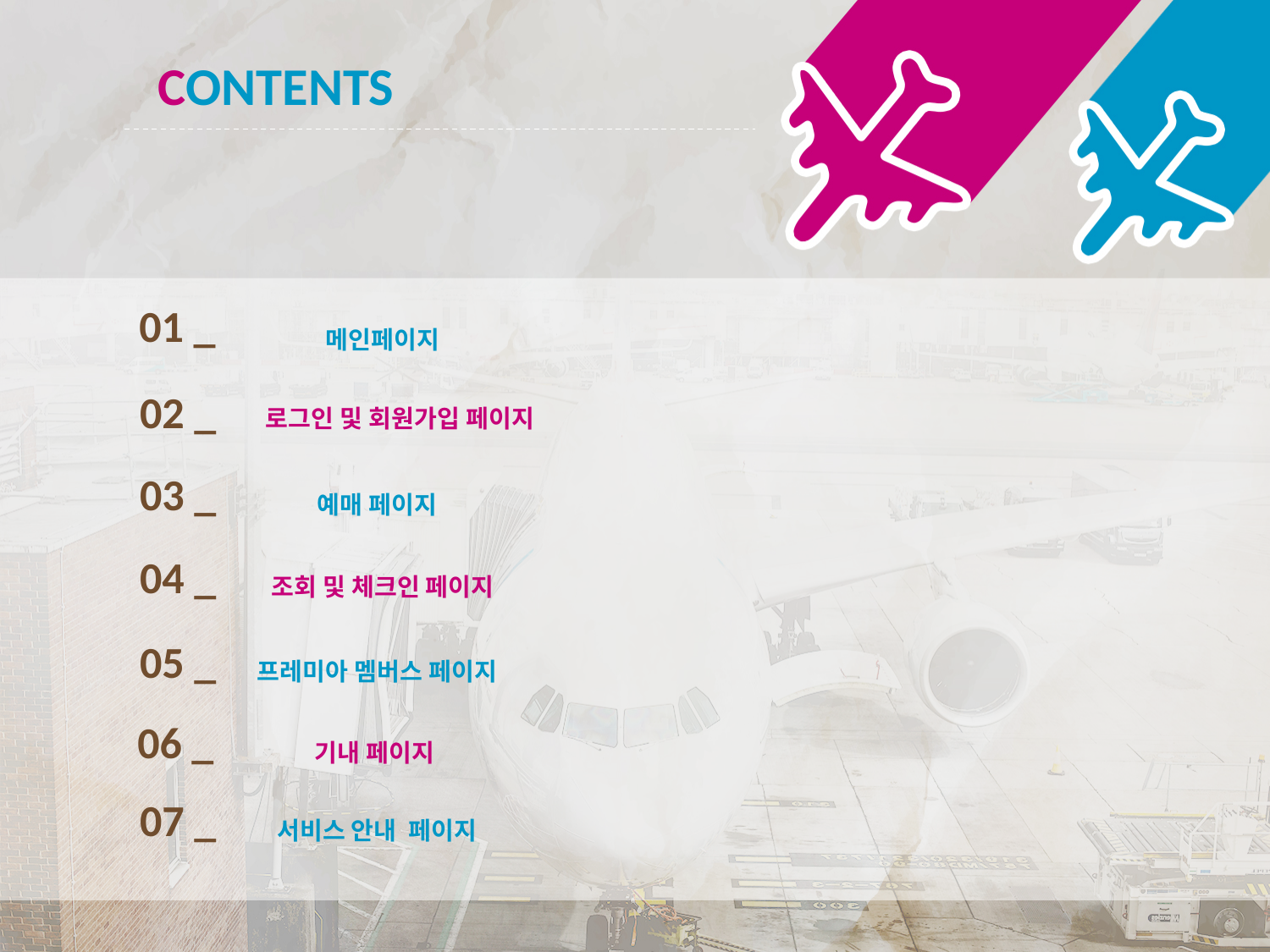

CONTENTS

01 _
 메인페이지
02 _
로그인 및 회원가입 페이지
03 _
예매 페이지
04 _
 조회 및 체크인 페이지
05 _
프레미아 멤버스 페이지
06 _
기내 페이지
07 _
서비스 안내  페이지